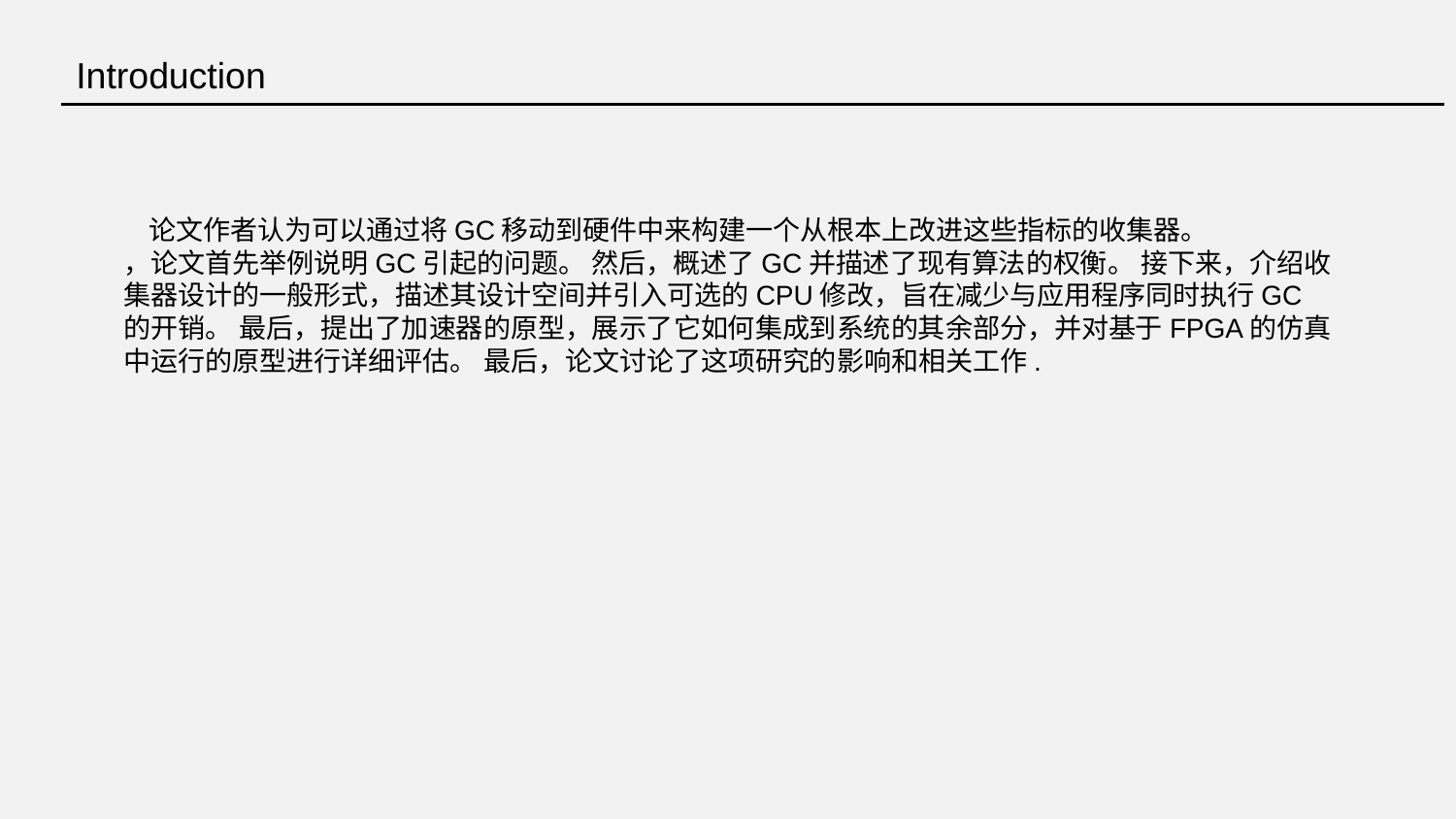

Introduction
   论文作者认为可以通过将GC移动到硬件中来构建一个从根本上改进这些指标的收集器。
，论文首先举例说明GC引起的问题。 然后，概述了GC并描述了现有算法的权衡。 接下来，介绍收集器设计的一般形式，描述其设计空间并引入可选的CPU修改，旨在减少与应用程序同时执行GC的开销。 最后，提出了加速器的原型，展示了它如何集成到系统的其余部分，并对基于FPGA的仿真中运行的原型进行详细评估。 最后，论文讨论了这项研究的影响和相关工作.